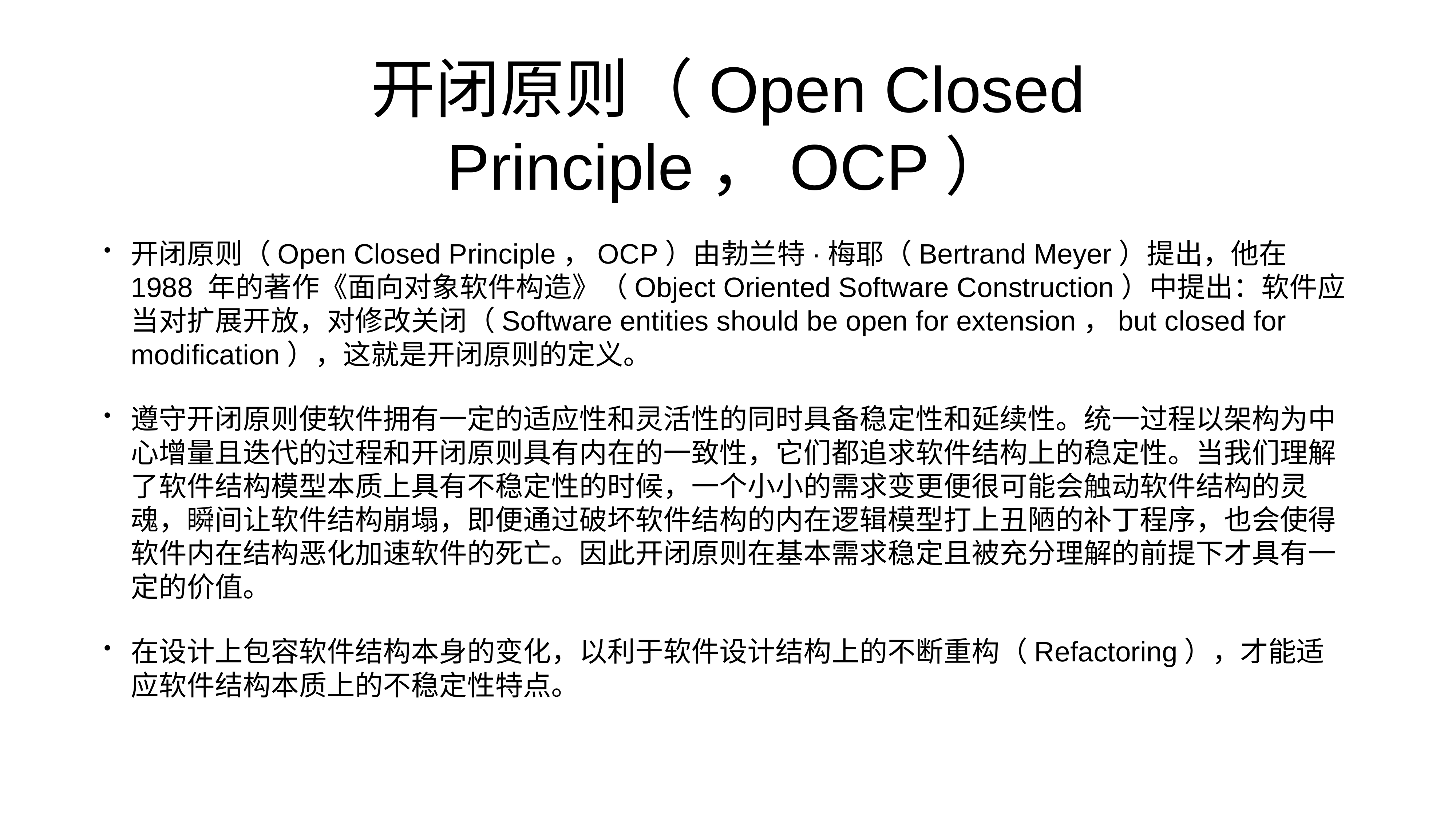

# 开闭原则（Open Closed Principle，OCP）
开闭原则（Open Closed Principle，OCP）由勃兰特·梅耶（Bertrand Meyer）提出，他在 1988 年的著作《面向对象软件构造》（Object Oriented Software Construction）中提出：软件应当对扩展开放，对修改关闭（Software entities should be open for extension，but closed for modification），这就是开闭原则的定义。
遵守开闭原则使软件拥有一定的适应性和灵活性的同时具备稳定性和延续性。统一过程以架构为中心增量且迭代的过程和开闭原则具有内在的一致性，它们都追求软件结构上的稳定性。当我们理解了软件结构模型本质上具有不稳定性的时候，一个小小的需求变更便很可能会触动软件结构的灵魂，瞬间让软件结构崩塌，即便通过破坏软件结构的内在逻辑模型打上丑陋的补丁程序，也会使得软件内在结构恶化加速软件的死亡。因此开闭原则在基本需求稳定且被充分理解的前提下才具有一定的价值。
在设计上包容软件结构本身的变化，以利于软件设计结构上的不断重构（Refactoring），才能适应软件结构本质上的不稳定性特点。